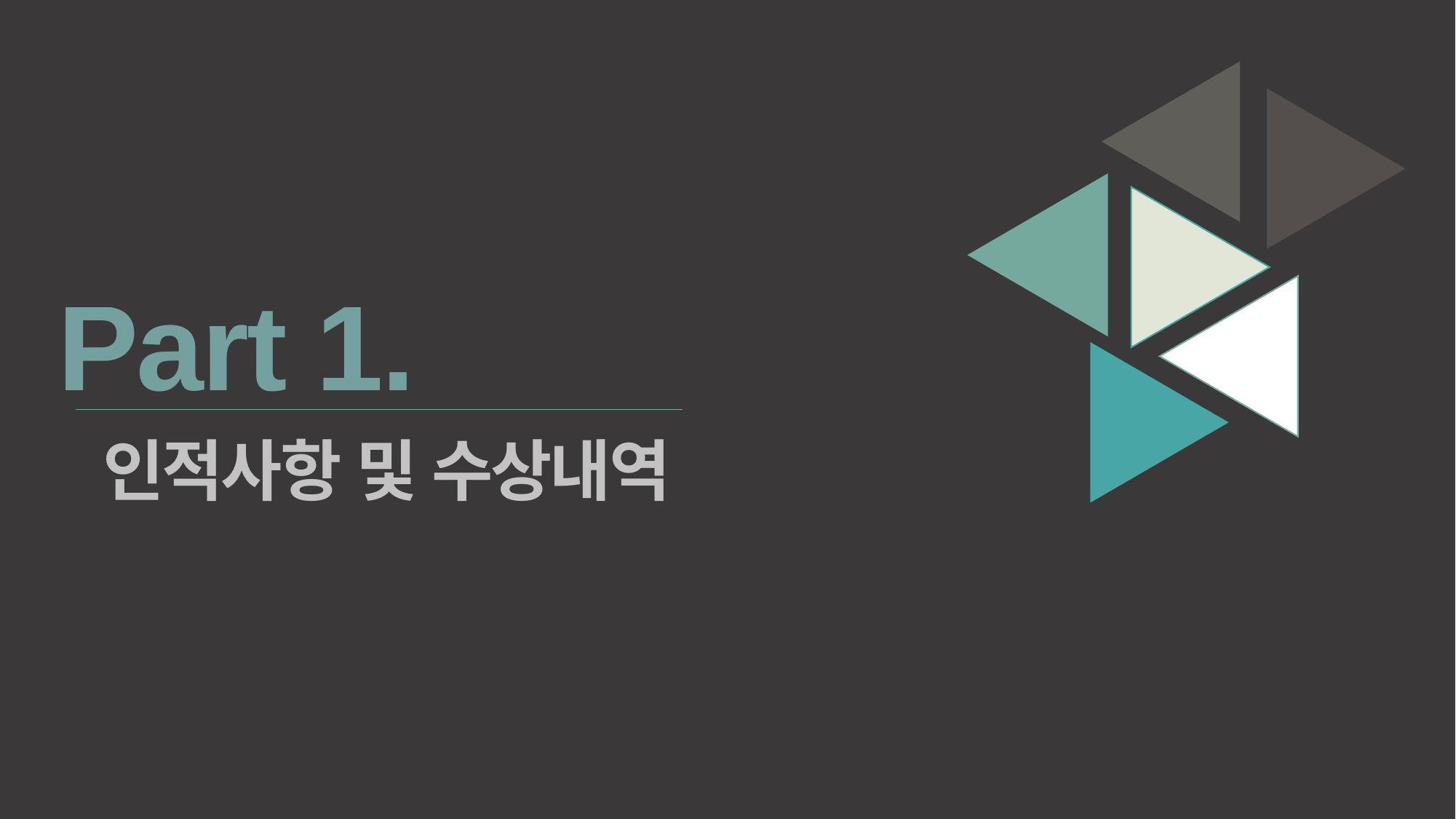

Part 1.
인적사항 및 수상내역

Copyrightⓒ. Saebyeol Yu. All Rights Reserved.